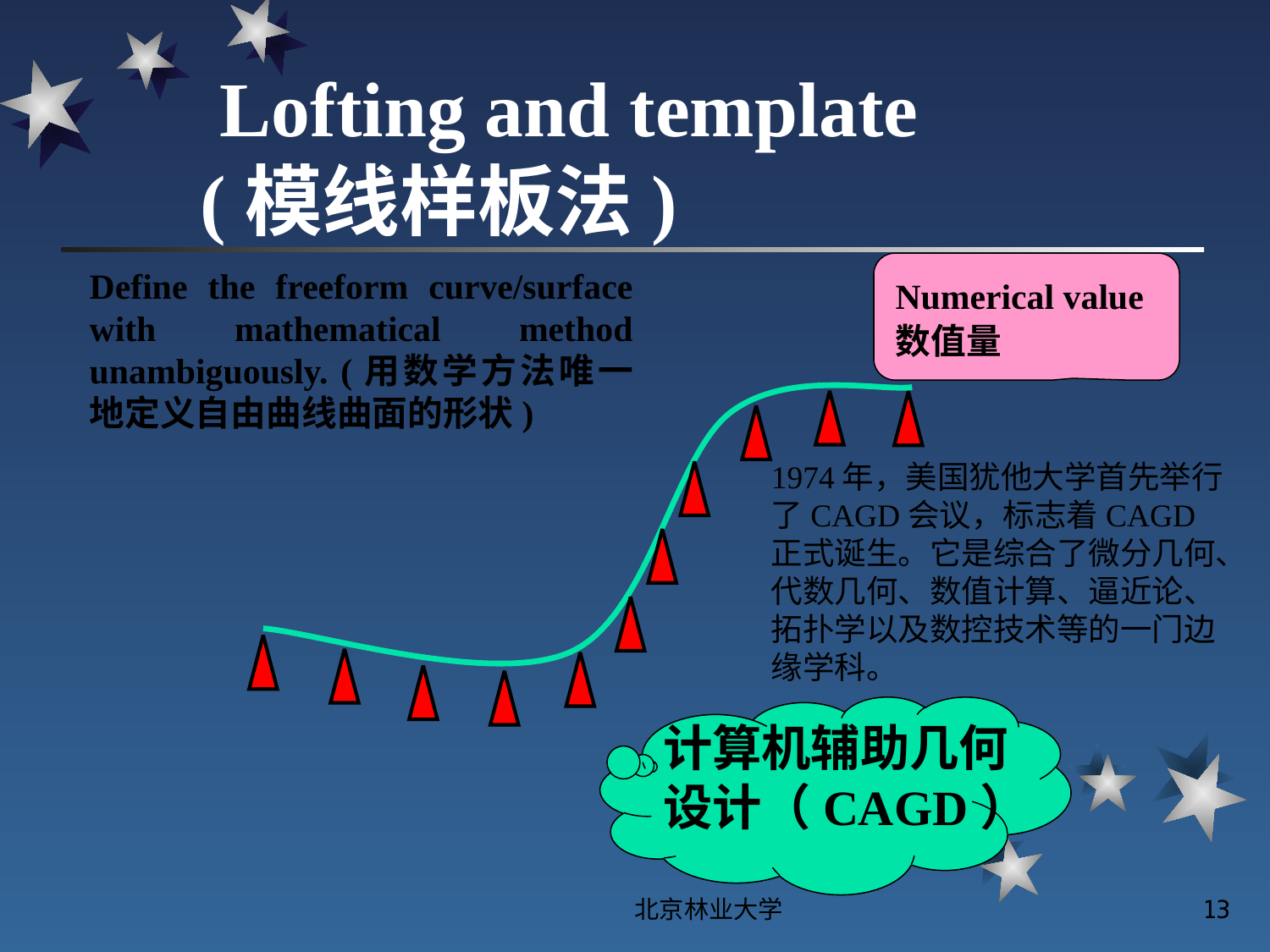

# Lofting and template (模线样板法)

Define the freeform curve/surface with mathematical method unambiguously. (用数学方法唯一地定义自由曲线曲面的形状)
Numerical value
数值量

1974年，美国犹他大学首先举行了CAGD会议，标志着CAGD正式诞生。它是综合了微分几何、代数几何、数值计算、逼近论、拓扑学以及数控技术等的一门边缘学科。

计算机辅助几何
设计（CAGD）
北京林业大学
13
2023-11-14